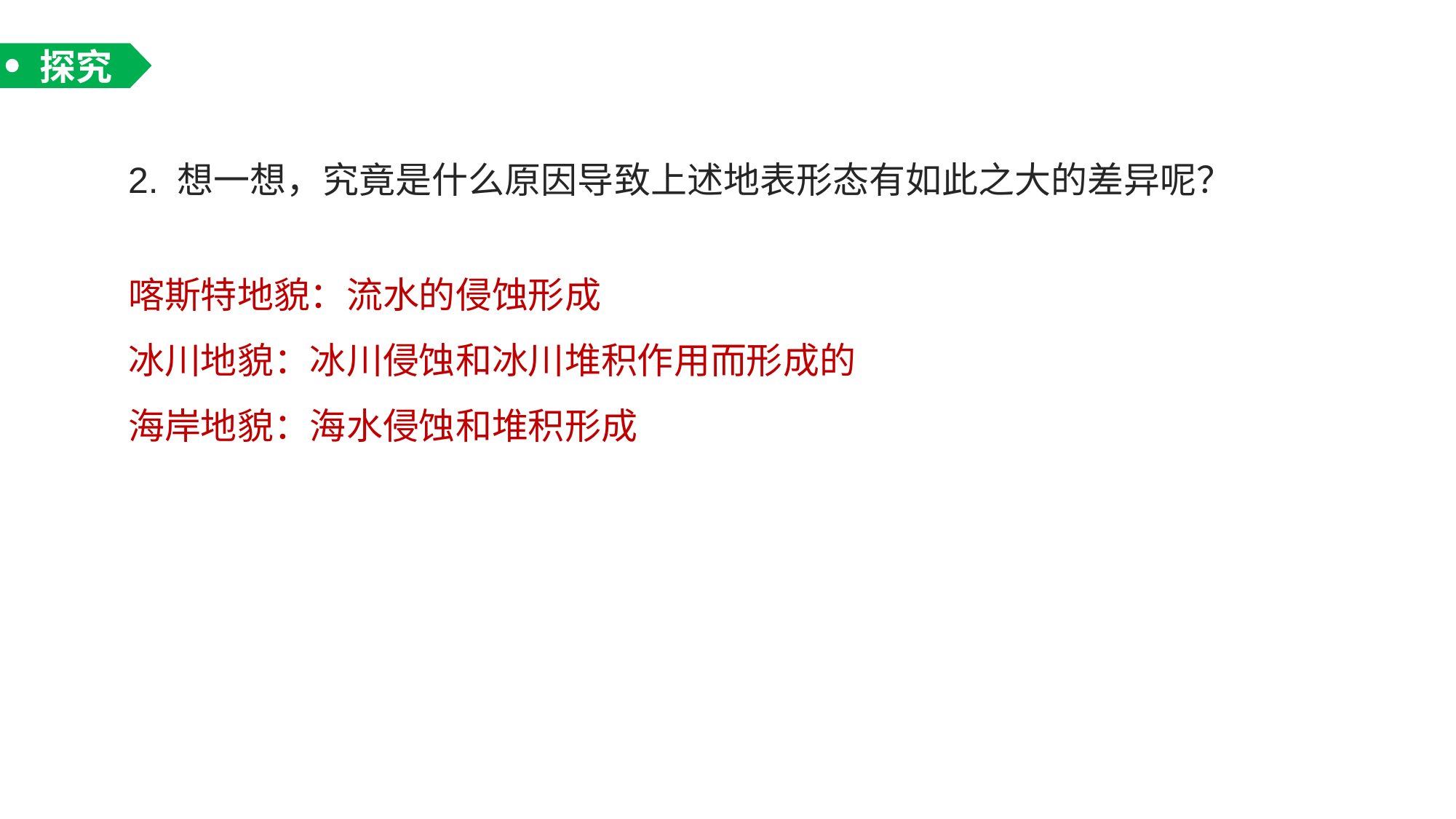

探究
2. 想一想，究竟是什么原因导致上述地表形态有如此之大的差异呢？
喀斯特地貌：流水的侵蚀形成
冰川地貌：冰川侵蚀和冰川堆积作用而形成的
海岸地貌：海水侵蚀和堆积形成